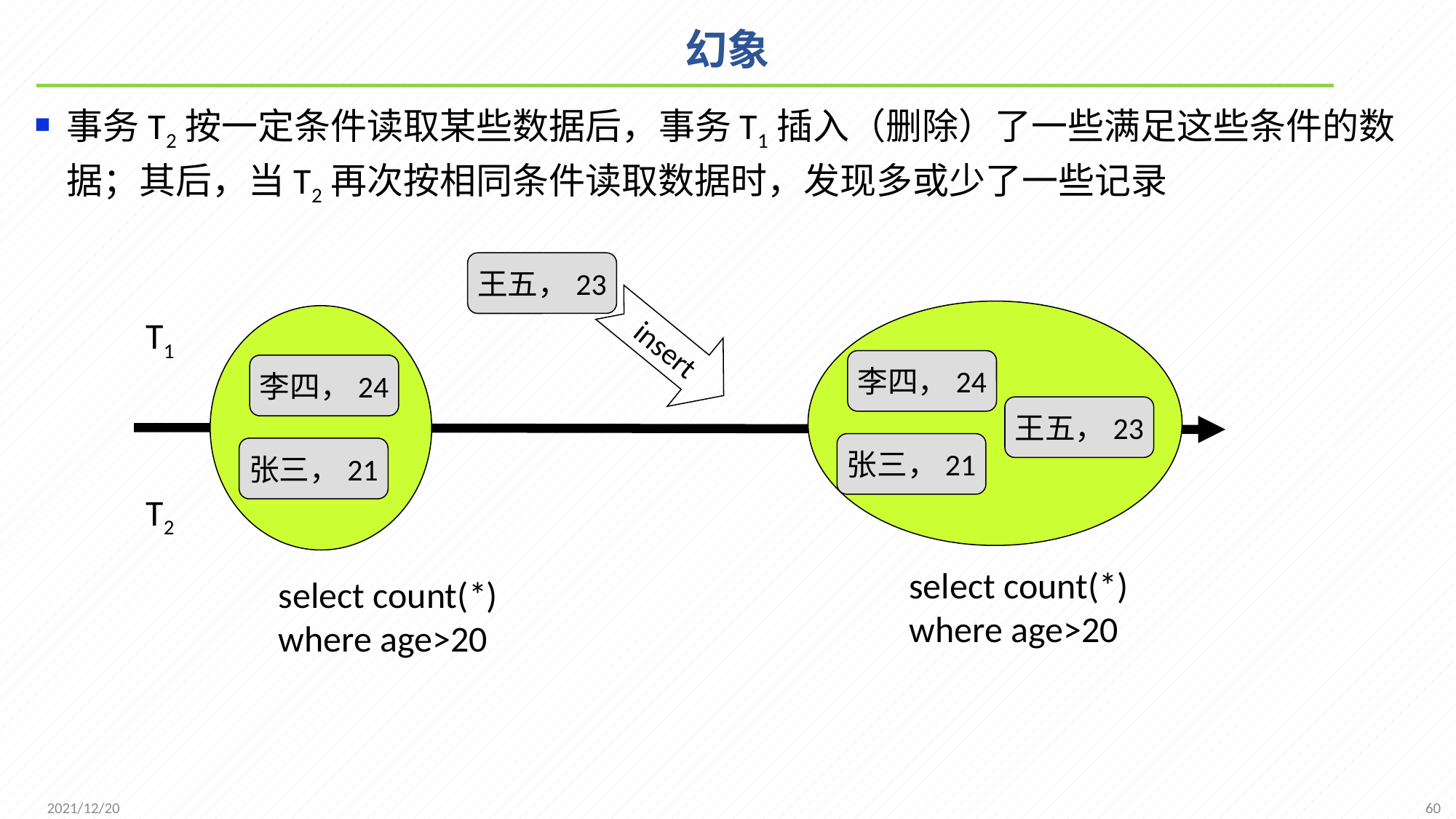

# 幻象
事务T2按一定条件读取某些数据后，事务T1插入（删除）了一些满足这些条件的数据；其后，当T2再次按相同条件读取数据时，发现多或少了一些记录

王五，23

insert

T1
李四，24
李四，24
王五，23

张三，21
张三，21
T2
select count(*)
where age>20
select count(*)
where age>20
60
2021/12/20